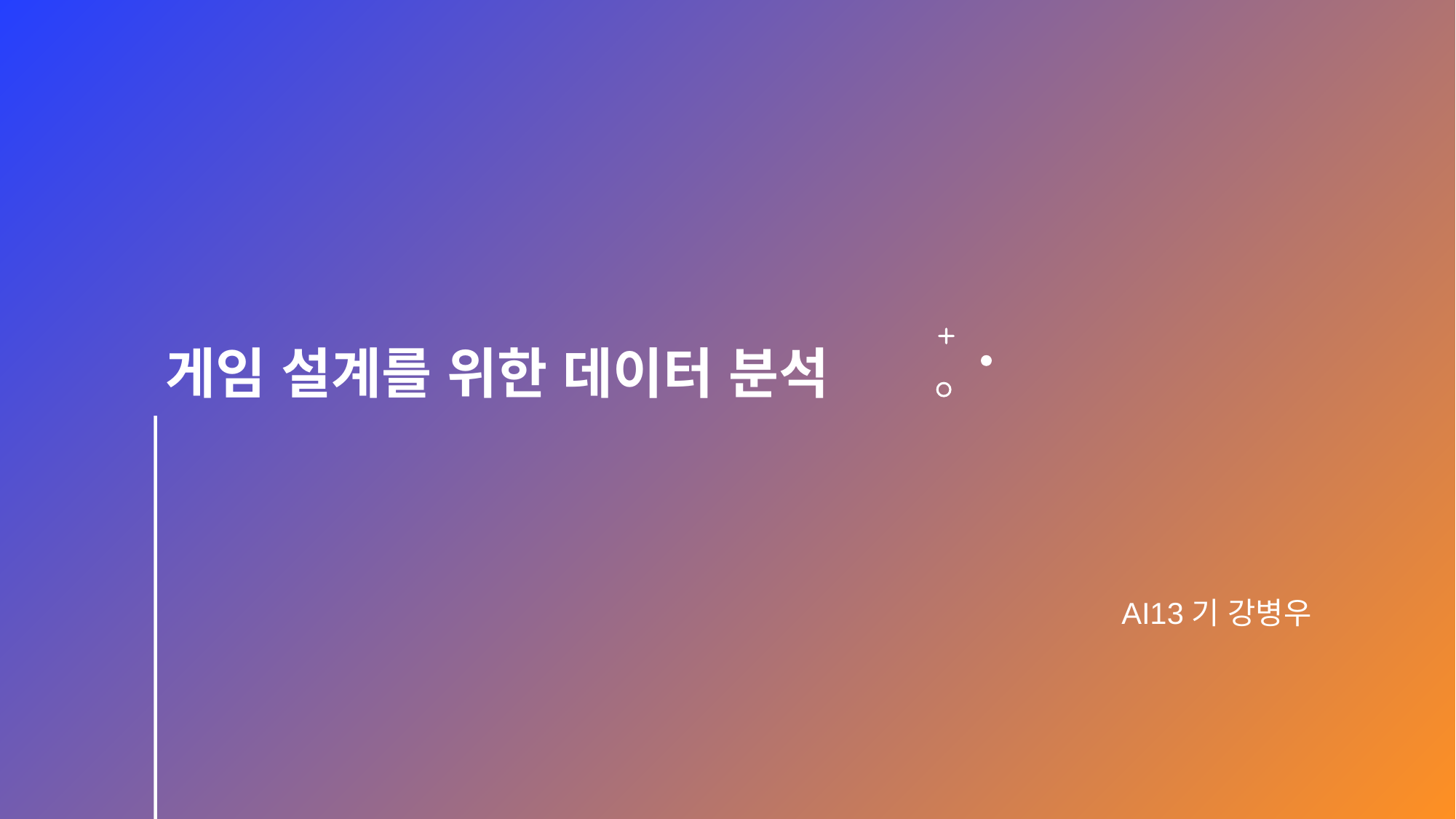

# 게임 설계를 위한 데이터 분석
AI13기 강병우